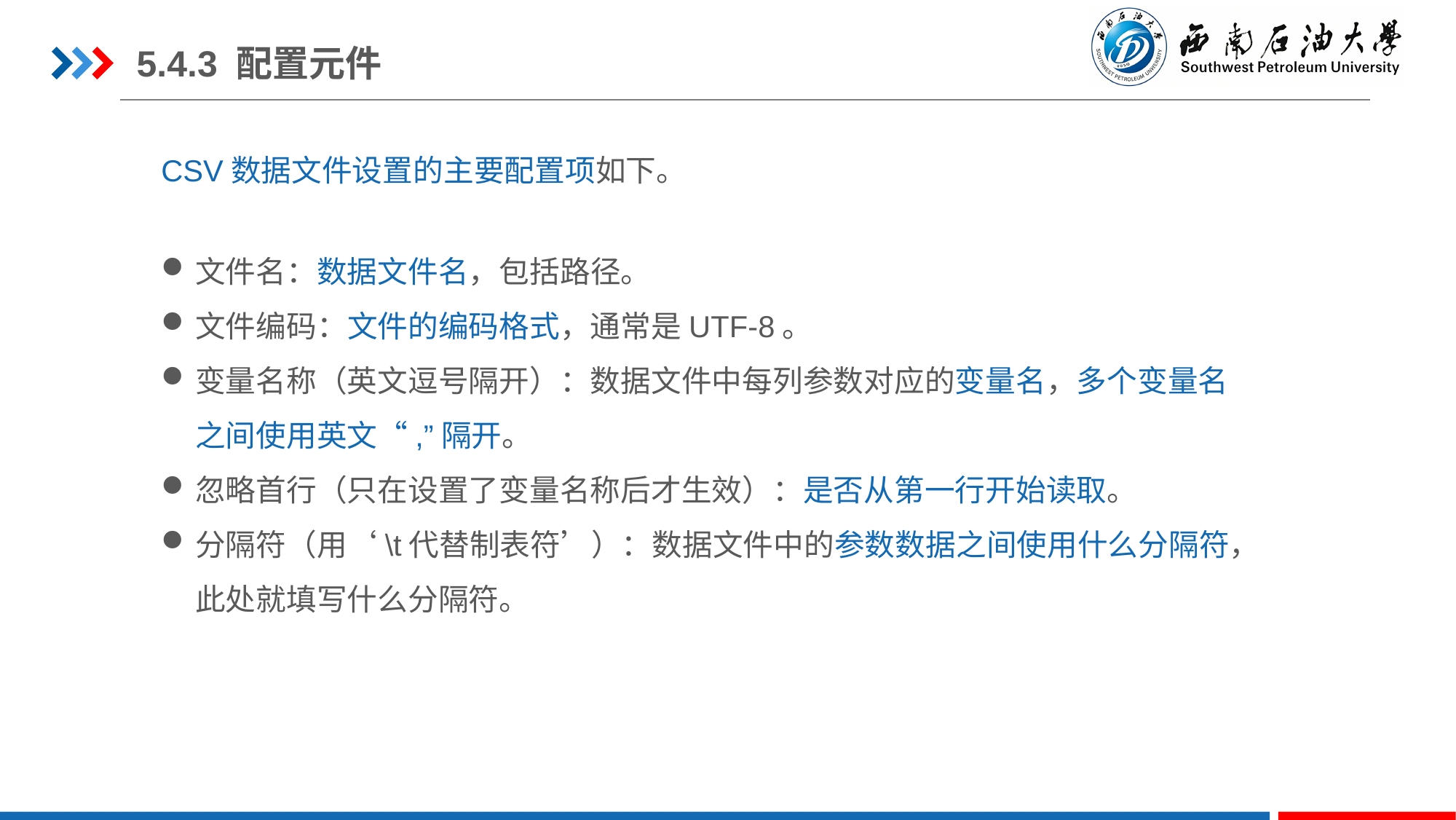

5.4.3 配置元件
CSV数据文件设置的主要配置项如下。
文件名：数据文件名，包括路径。
文件编码：文件的编码格式，通常是UTF-8。
变量名称（英文逗号隔开）：数据文件中每列参数对应的变量名，多个变量名之间使用英文“,”隔开。
忽略首行（只在设置了变量名称后才生效）：是否从第一行开始读取。
分隔符（用‘\t代替制表符’）：数据文件中的参数数据之间使用什么分隔符，此处就填写什么分隔符。